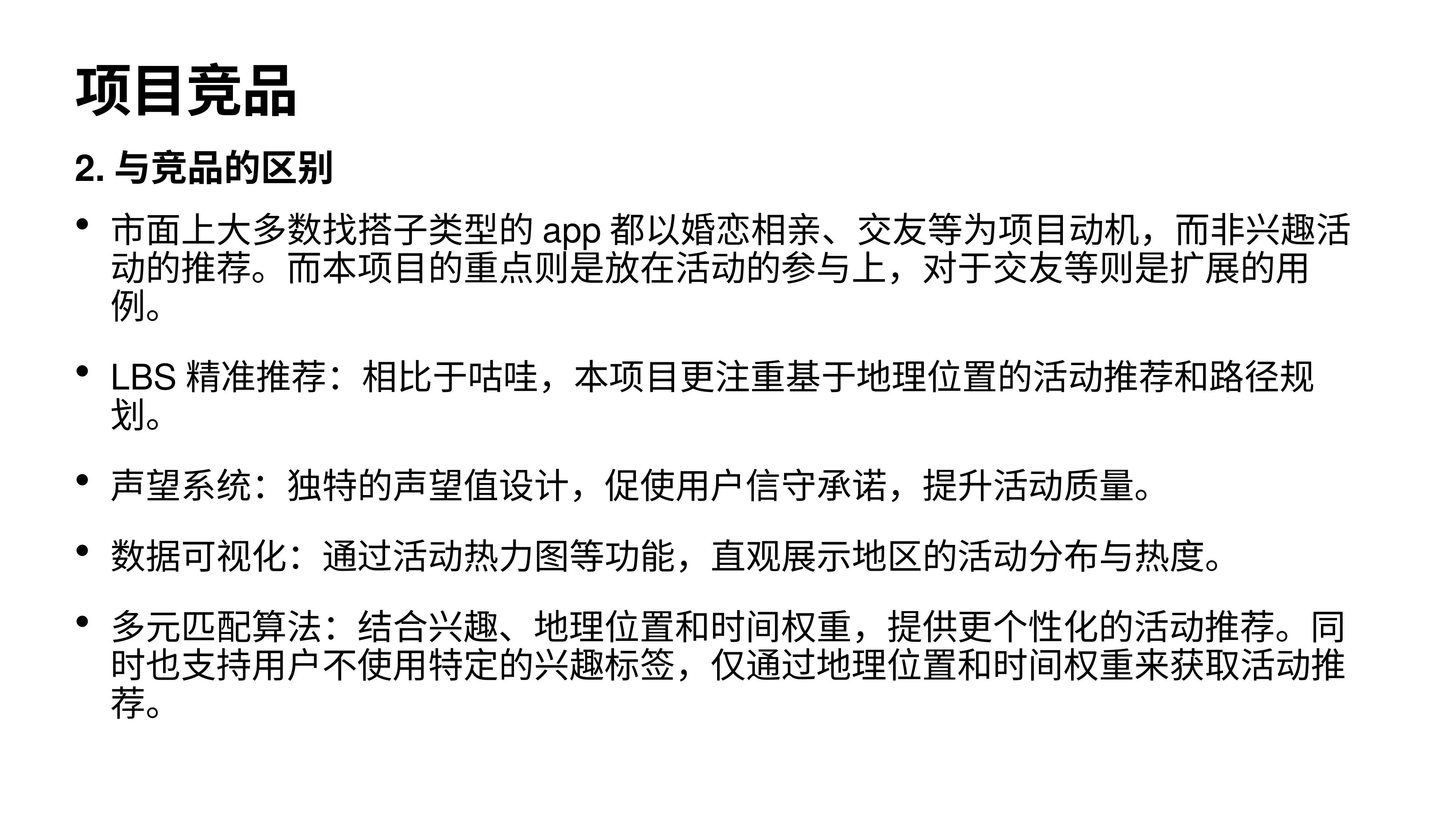

# 项目竞品
2.与竞品的区别
市面上大多数找搭子类型的app都以婚恋相亲、交友等为项目动机，而非兴趣活动的推荐。而本项目的重点则是放在活动的参与上，对于交友等则是扩展的用例。
LBS精准推荐：相比于咕哇，本项目更注重基于地理位置的活动推荐和路径规划。
声望系统：独特的声望值设计，促使用户信守承诺，提升活动质量。
数据可视化：通过活动热力图等功能，直观展示地区的活动分布与热度。
多元匹配算法：结合兴趣、地理位置和时间权重，提供更个性化的活动推荐。同时也支持用户不使用特定的兴趣标签，仅通过地理位置和时间权重来获取活动推荐。